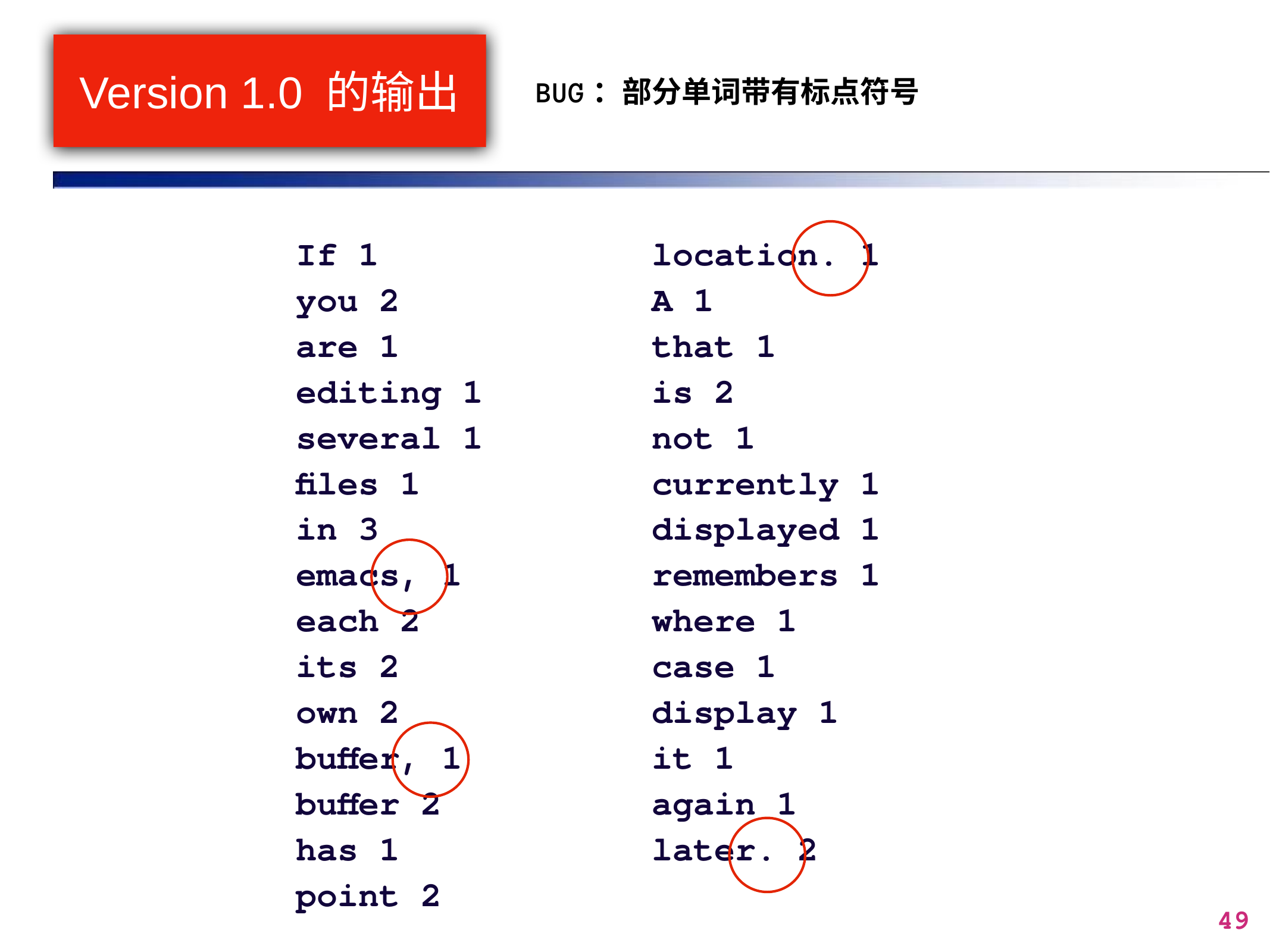

# Version 1.0 的输出
BUG：部分单词带有标点符号
If 1
you 2
are 1
editing 1
several 1
files 1
in 3
emacs, 1
each 2
its 2
own 2
buffer, 1
buffer 2
has 1
point 2
location. 1
A 1
that 1
is 2
not 1
currently 1
displayed 1
remembers 1
where 1
case 1
display 1
it 1
again 1
later. 2

49